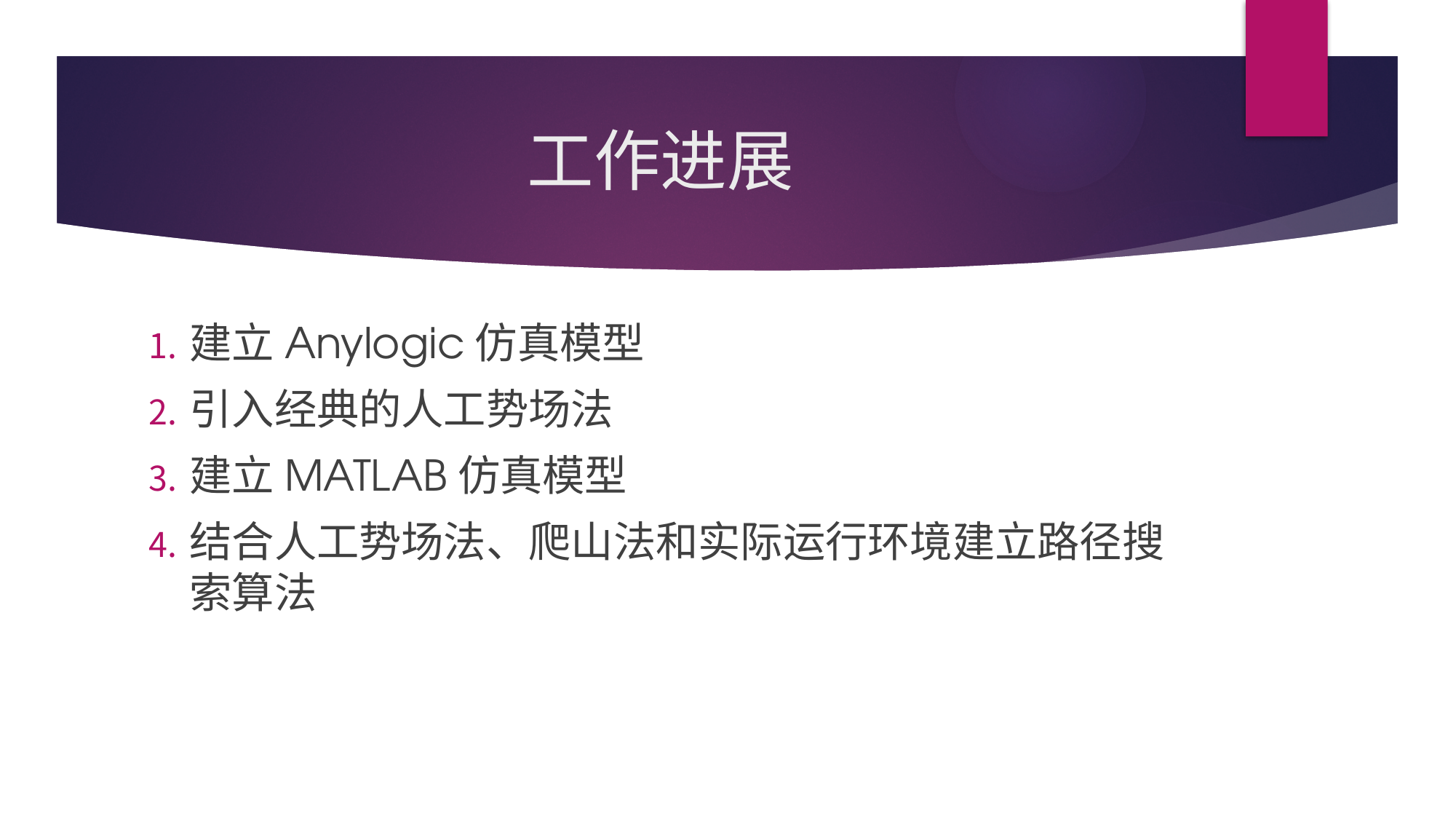

# 工作进展
建立Anylogic仿真模型
引入经典的人工势场法
建立MATLAB仿真模型
结合人工势场法、爬山法和实际运行环境建立路径搜索算法